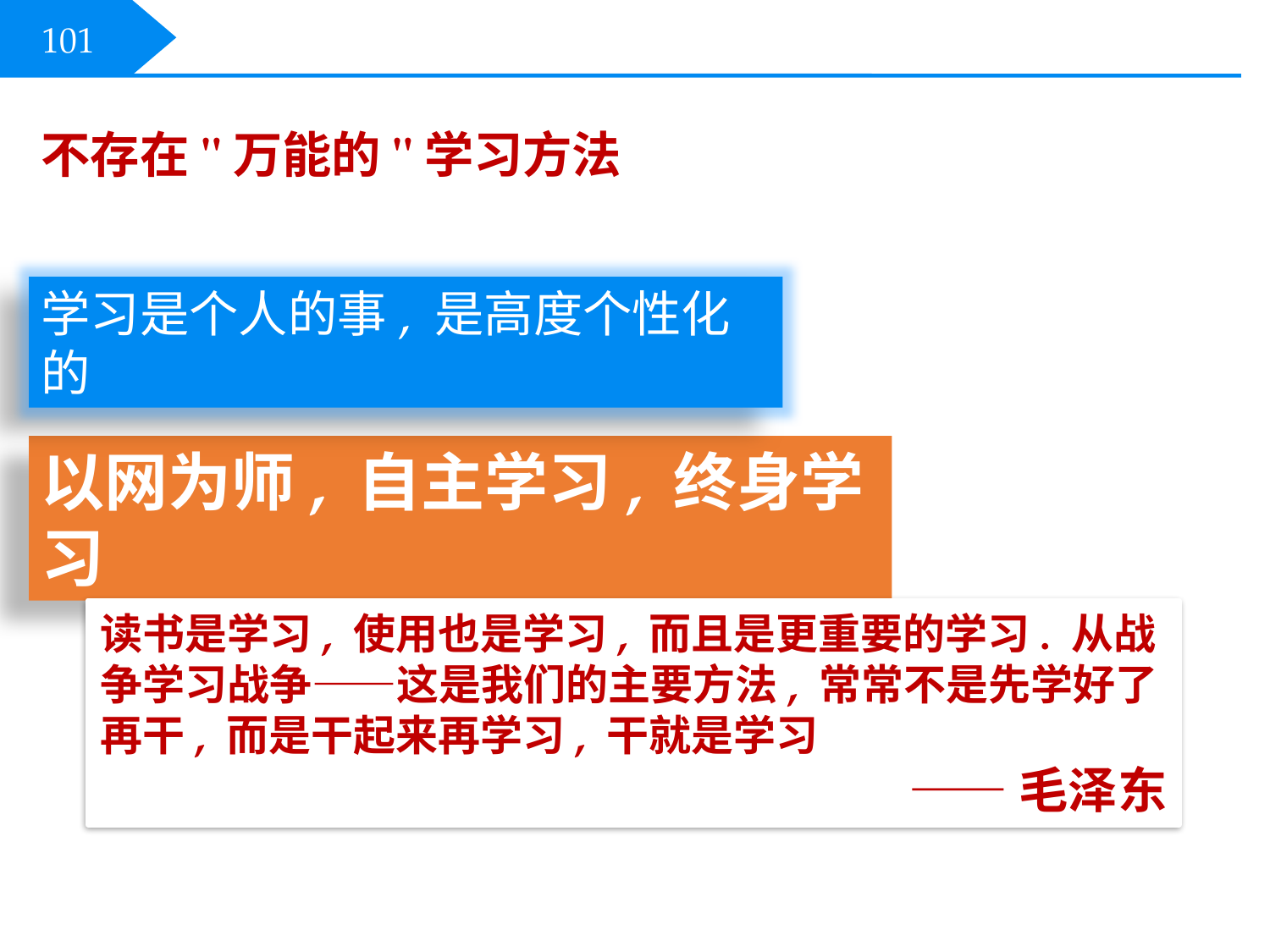

101
不存在"万能的"学习方法
学习是个人的事, 是高度个性化的
以网为师, 自主学习, 终身学习
读书是学习, 使用也是学习, 而且是更重要的学习. 从战争学习战争——这是我们的主要方法, 常常不是先学好了再干, 而是干起来再学习, 干就是学习
——毛泽东